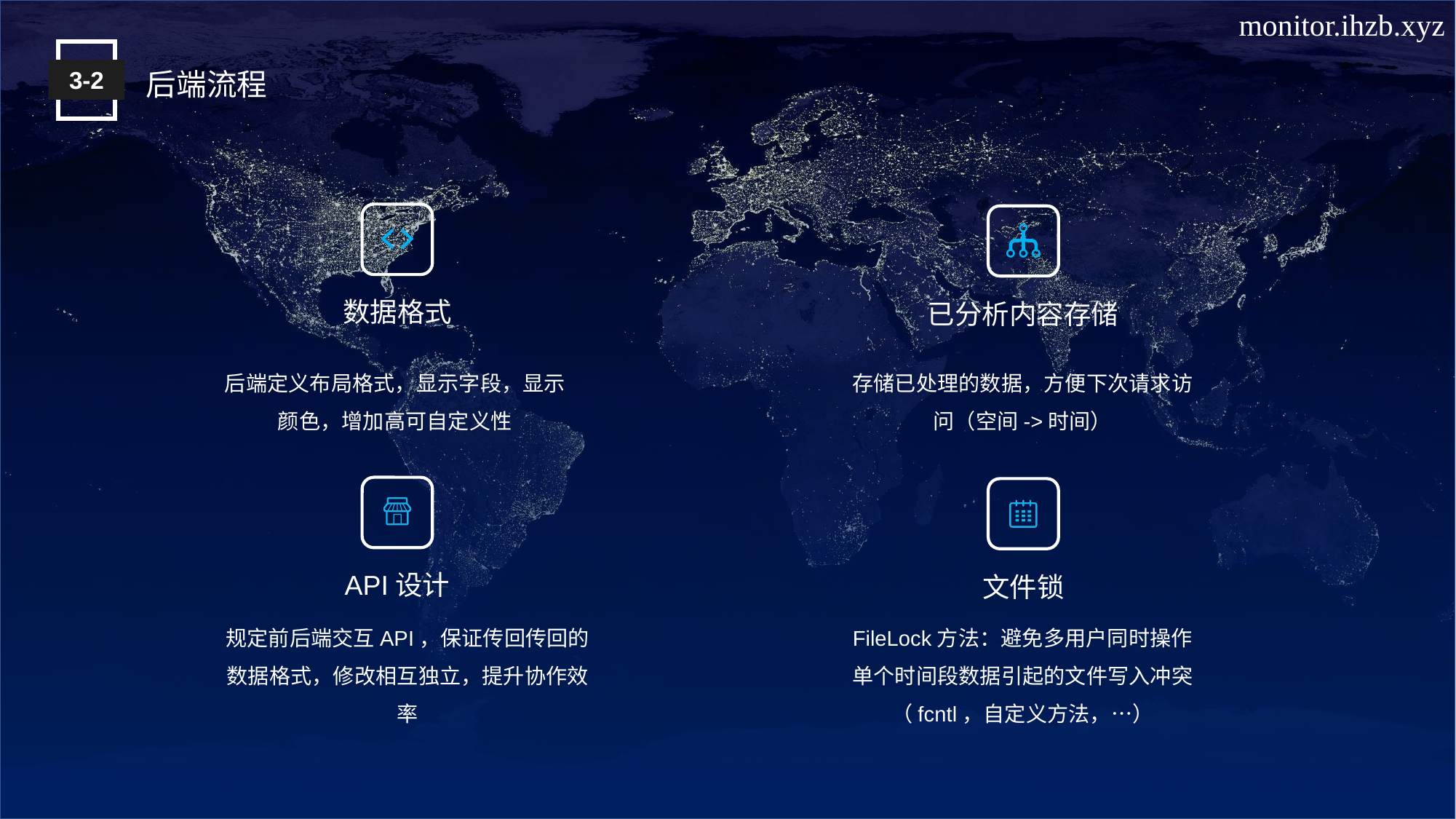

3-2
后端流程

数据格式
已分析内容存储
后端定义布局格式，显示字段，显示颜色，增加高可自定义性
存储已处理的数据，方便下次请求访问（空间->时间）

API设计
文件锁
规定前后端交互API，保证传回传回的数据格式，修改相互独立，提升协作效率
FileLock方法：避免多用户同时操作单个时间段数据引起的文件写入冲突
（fcntl，自定义方法，…）